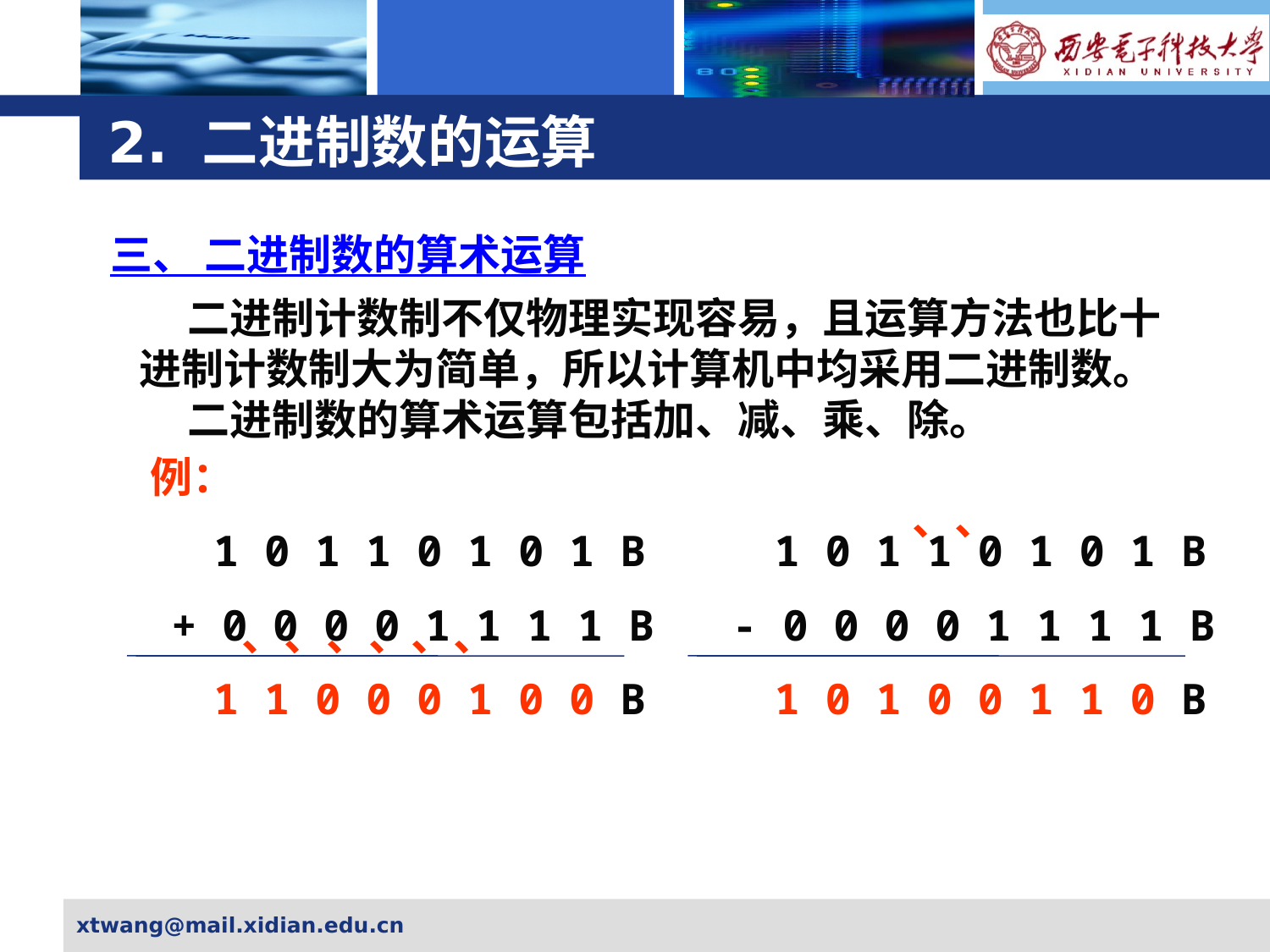

# 2. 二进制数的运算
三、 二进制数的算术运算
    二进制计数制不仅物理实现容易，且运算方法也比十进制计数制大为简单，所以计算机中均采用二进制数。
    二进制数的算术运算包括加、减、乘、除。
例：
1 0 1 1 0 1 0 1 B
+ 0 0 0 0 1 1 1 1 B
   、、、、、、

1 1 0 0 0 1 0 0 B
、、
1 0 1 1 0 1 0 1 B
- 0 0 0 0 1 1 1 1 B

1 0 1 0 0 1 1 0 B
xtwang@mail.xidian.edu.cn